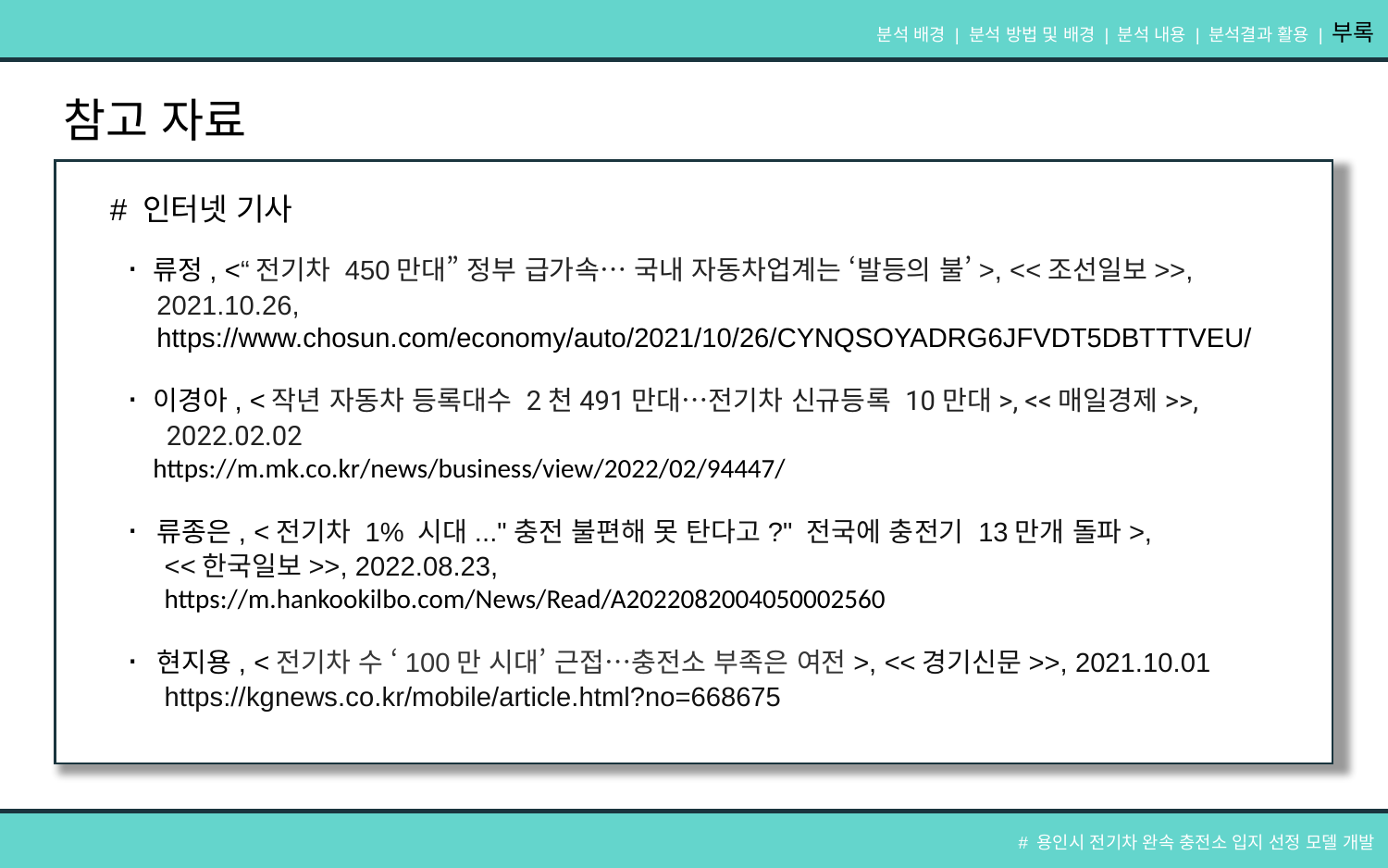

분석 배경 | 분석 방법 및 배경 | 분석 내용 | 분석결과 활용 | 부록
참고 자료

# 인터넷 기사
· 류정, <“전기차 450만대” 정부 급가속… 국내 자동차업계는 ‘발등의 불’>, <<조선일보>>,
    2021.10.26,
    https://www.chosun.com/economy/auto/2021/10/26/CYNQSOYADRG6JFVDT5DBTTTVEU/
· 이경아, <작년 자동차 등록대수 2천491만대…전기차 신규등록 10만대>, <<매일경제>>,
      2022.02.02
    https://m.mk.co.kr/news/business/view/2022/02/94447/
· 류종은, <전기차 1% 시대..."충전 불편해 못 탄다고?" 전국에 충전기 13만개 돌파>,
     <<한국일보>>, 2022.08.23,
     https://m.hankookilbo.com/News/Read/A2022082004050002560
· 현지용, <전기차 수 ‘100만 시대’ 근접…충전소 부족은 여전>, <<경기신문>>, 2021.10.01
     https://kgnews.co.kr/mobile/article.html?no=668675

# 용인시 전기차 완속 충전소 입지 선정 모델 개발